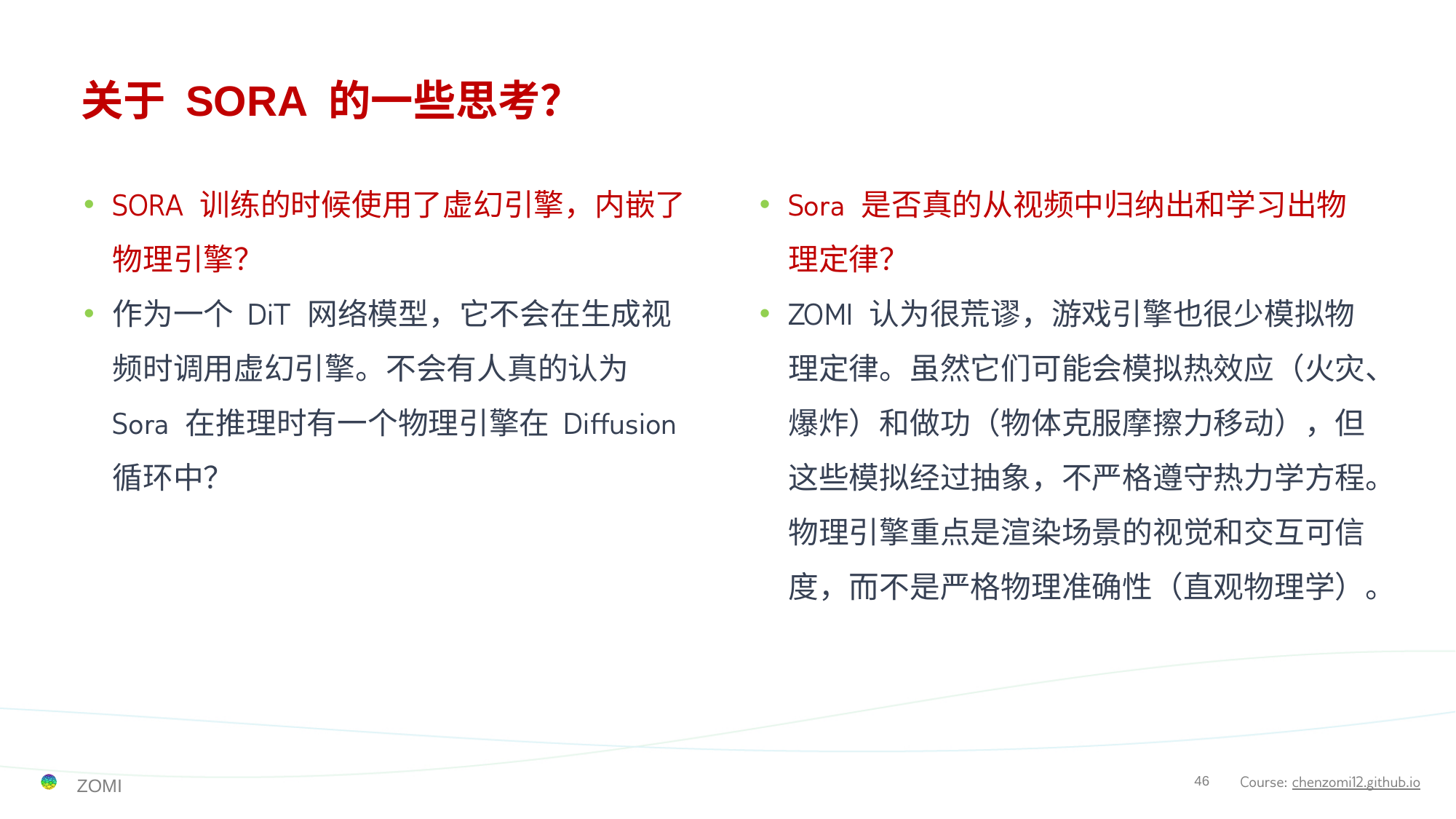

# 关于 SORA 的一些思考？
SORA 训练的时候使用了虚幻引擎，内嵌了物理引擎？
作为一个 DiT 网络模型，它不会在生成视频时调用虚幻引擎。不会有人真的认为 Sora 在推理时有一个物理引擎在 Diffusion 循环中？
Sora 是否真的从视频中归纳出和学习出物理定律？
ZOMI 认为很荒谬，游戏引擎也很少模拟物理定律。虽然它们可能会模拟热效应（火灾、爆炸）和做功（物体克服摩擦力移动），但这些模拟经过抽象，不严格遵守热力学方程。物理引擎重点是渲染场景的视觉和交互可信度，而不是严格物理准确性（直观物理学）。